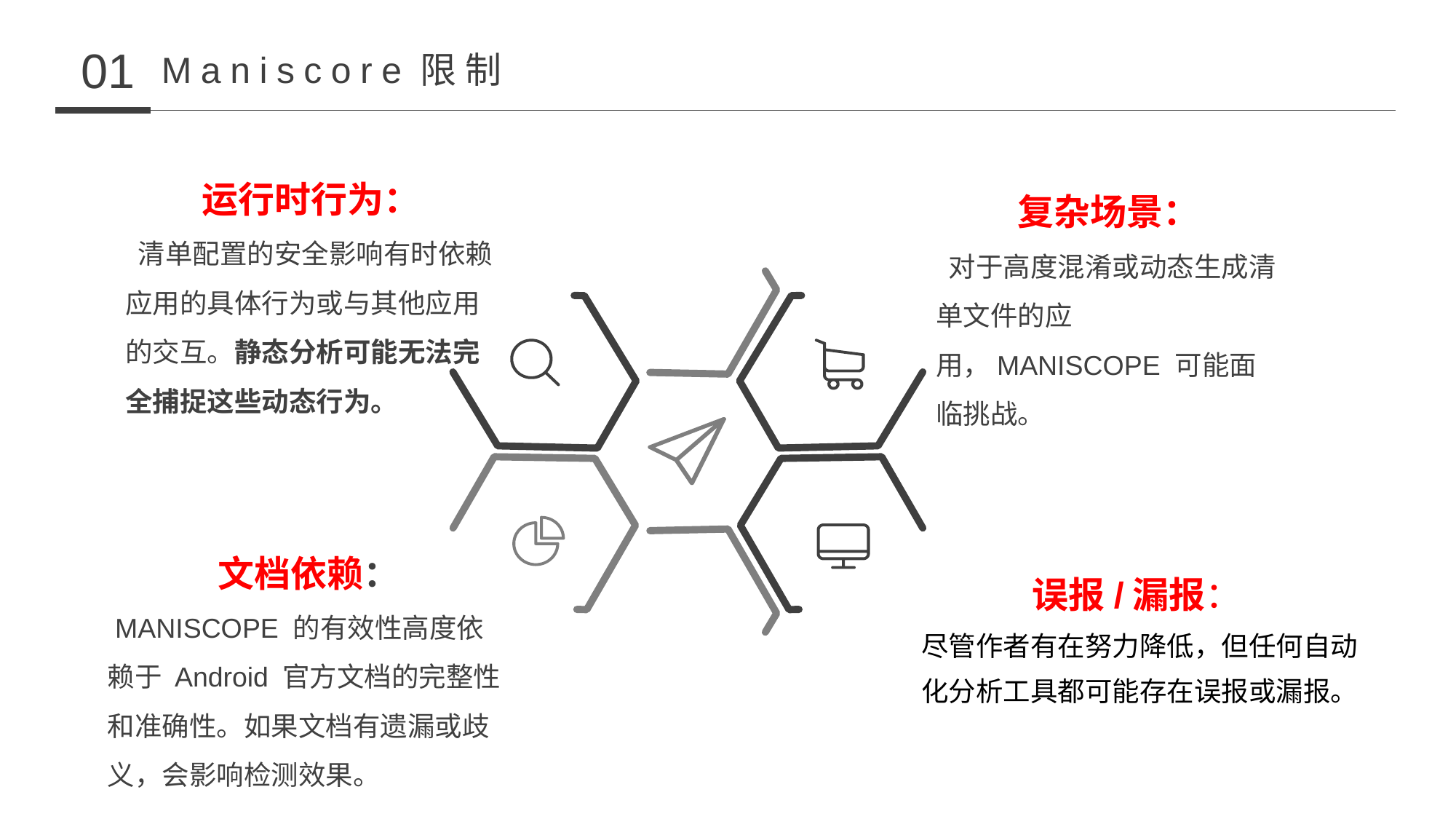

01
Maniscore限制
运行时行为：
 清单配置的安全影响有时依赖应用的具体行为或与其他应用的交互。静态分析可能无法完全捕捉这些动态行为。
复杂场景：
 对于高度混淆或动态生成清单文件的应用，MANISCOPE 可能面临挑战。

文档依赖：
 MANISCOPE 的有效性高度依赖于 Android 官方文档的完整性和准确性。如果文档有遗漏或歧义，会影响检测效果。

误报/漏报：
尽管作者有在努力降低，但任何自动化分析工具都可能存在误报或漏报。